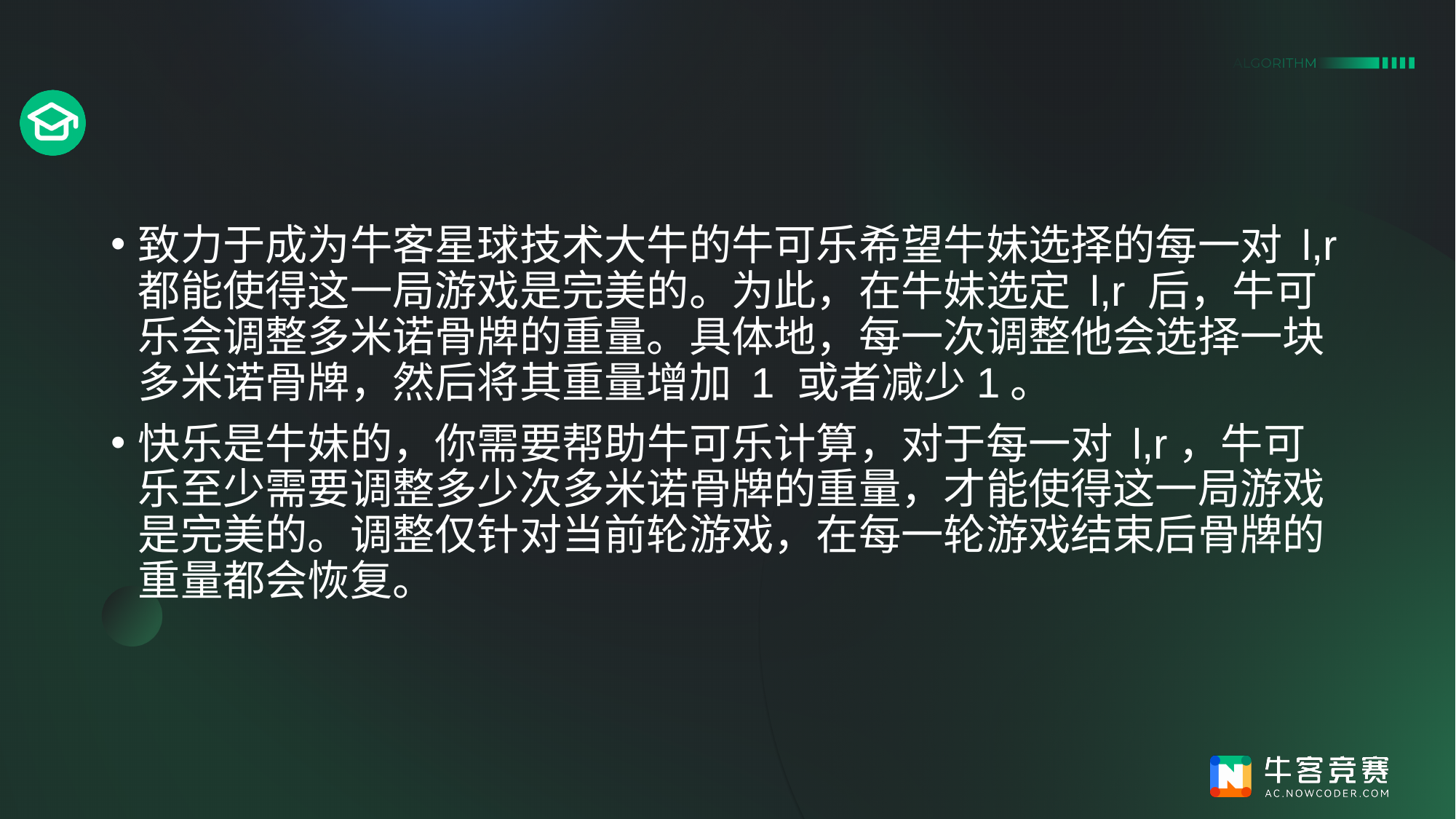

#
致力于成为牛客星球技术大牛的牛可乐希望牛妹选择的每一对 l,r 都能使得这一局游戏是完美的。为此，在牛妹选定 l,r 后，牛可乐会调整多米诺骨牌的重量。具体地，每一次调整他会选择一块多米诺骨牌，然后将其重量增加 1 或者减少1。
快乐是牛妹的，你需要帮助牛可乐计算，对于每一对 l,r，牛可乐至少需要调整多少次多米诺骨牌的重量，才能使得这一局游戏是完美的。调整仅针对当前轮游戏，在每一轮游戏结束后骨牌的重量都会恢复。